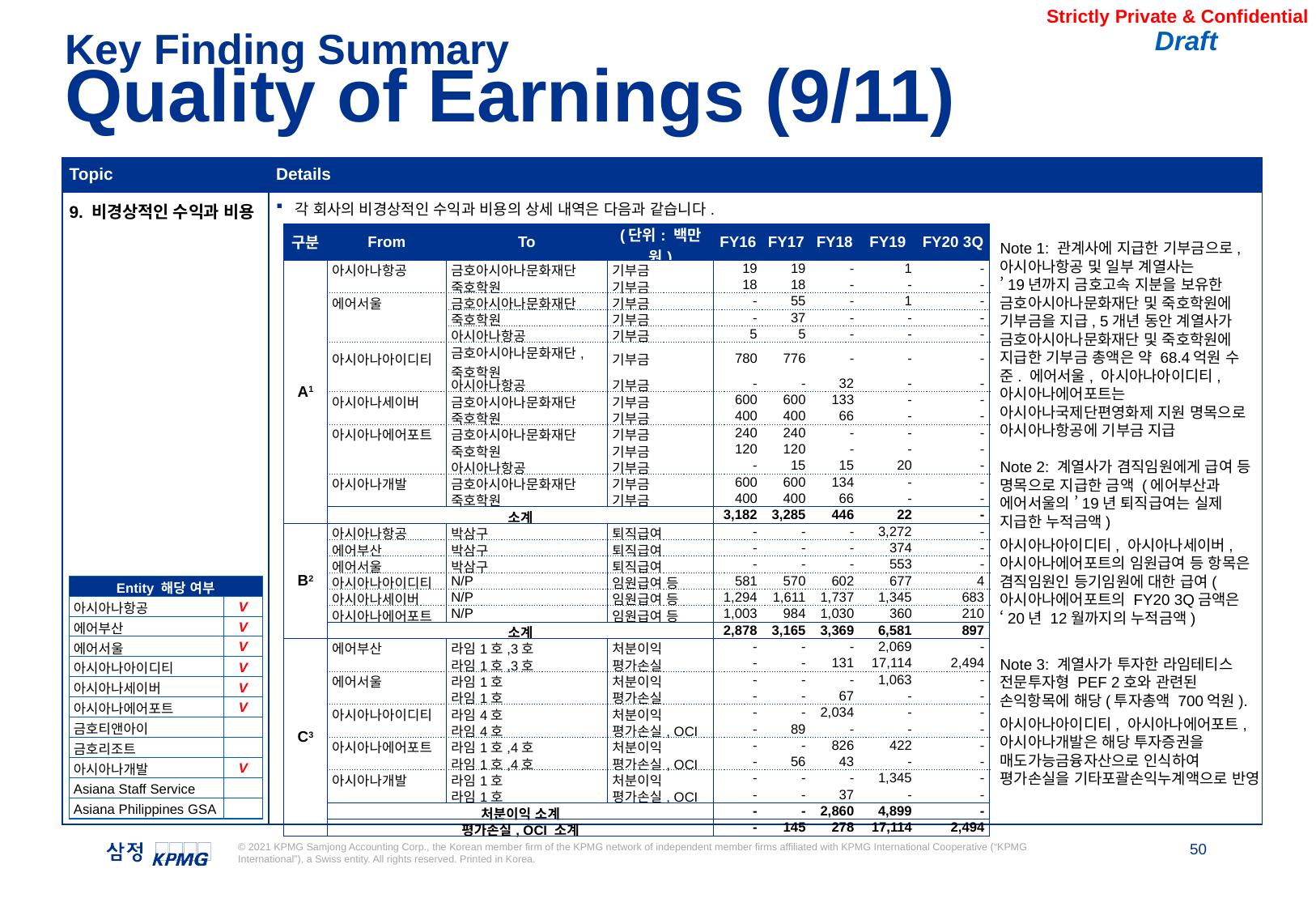

Key Finding Summary
Quality of Earnings (9/11)
| Topic | Details |
| --- | --- |
| 9. 비경상적인 수익과 비용 | 각 회사의 비경상적인 수익과 비용의 상세 내역은 다음과 같습니다. |
| 구분 | From | To | (단위: 백만원) | FY16 | FY17 | FY18 | FY19 | FY20 3Q |
| --- | --- | --- | --- | --- | --- | --- | --- | --- |
| A1 | 아시아나항공 | 금호아시아나문화재단 | 기부금 | 19 | 19 | - | 1 | - |
|  |  | 죽호학원 | 기부금 | 18 | 18 | - | - | - |
|  | 에어서울 | 금호아시아나문화재단 | 기부금 | - | 55 | - | 1 | - |
|  |  | 죽호학원 | 기부금 | - | 37 | - | - | - |
|  |  | 아시아나항공 | 기부금 | 5 | 5 | - | - | - |
|  | 아시아나아이디티 | 금호아시아나문화재단, 죽호학원 | 기부금 | 780 | 776 | - | - | - |
|  |  | 아시아나항공 | 기부금 | - | - | 32 | - | - |
|  | 아시아나세이버 | 금호아시아나문화재단 | 기부금 | 600 | 600 | 133 | - | - |
|  |  | 죽호학원 | 기부금 | 400 | 400 | 66 | - | - |
|  | 아시아나에어포트 | 금호아시아나문화재단 | 기부금 | 240 | 240 | - | - | - |
|  |  | 죽호학원 | 기부금 | 120 | 120 | - | - | - |
|  |  | 아시아나항공 | 기부금 | - | 15 | 15 | 20 | - |
|  | 아시아나개발 | 금호아시아나문화재단 | 기부금 | 600 | 600 | 134 | - | - |
|  |  | 죽호학원 | 기부금 | 400 | 400 | 66 | - | - |
|  | 소계 |  |  | 3,182 | 3,285 | 446 | 22 | - |
| B2 | 아시아나항공 | 박삼구 | 퇴직급여 | - | - | - | 3,272 | - |
|  | 에어부산 | 박삼구 | 퇴직급여 | - | - | - | 374 | - |
|  | 에어서울 | 박삼구 | 퇴직급여 | - | - | - | 553 | - |
|  | 아시아나아이디티 | N/P | 임원급여 등 | 581 | 570 | 602 | 677 | 4 |
|  | 아시아나세이버 | N/P | 임원급여 등 | 1,294 | 1,611 | 1,737 | 1,345 | 683 |
|  | 아시아나에어포트 | N/P | 임원급여 등 | 1,003 | 984 | 1,030 | 360 | 210 |
|  | 소계 |  |  | 2,878 | 3,165 | 3,369 | 6,581 | 897 |
| C3 | 에어부산 | 라임1호,3호 | 처분이익 | - | - | - | 2,069 | - |
|  |  | 라임1호,3호 | 평가손실 | - | - | 131 | 17,114 | 2,494 |
|  | 에어서울 | 라임1호 | 처분이익 | - | - | - | 1,063 | - |
|  |  | 라임1호 | 평가손실 | - | - | 67 | - | - |
|  | 아시아나아이디티 | 라임4호 | 처분이익 | - | - | 2,034 | - | - |
|  |  | 라임4호 | 평가손실, OCI | - | 89 | - | - | - |
|  | 아시아나에어포트 | 라임1호,4호 | 처분이익 | - | - | 826 | 422 | - |
|  |  | 라임1호,4호 | 평가손실, OCI | - | 56 | 43 | - | - |
|  | 아시아나개발 | 라임1호 | 처분이익 | - | - | - | 1,345 | - |
|  |  | 라임1호 | 평가손실, OCI | - | - | 37 | - | - |
|  | 처분이익 소계 |  |  | - | - | 2,860 | 4,899 | - |
|  | 평가손실, OCI 소계 |  |  | - | 145 | 278 | 17,114 | 2,494 |
Note 1: 관계사에 지급한 기부금으로, 아시아나항공 및 일부 계열사는
’19년까지 금호고속 지분을 보유한 금호아시아나문화재단 및 죽호학원에 기부금을 지급, 5개년 동안 계열사가 금호아시아나문화재단 및 죽호학원에 지급한 기부금 총액은 약 68.4억원 수준. 에어서울, 아시아나아이디티, 아시아나에어포트는 아시아나국제단편영화제 지원 명목으로 아시아나항공에 기부금 지급

Note 2: 계열사가 겸직임원에게 급여 등 명목으로 지급한 금액 (에어부산과 에어서울의 ’19년 퇴직급여는 실제 지급한 누적금액)
아시아나아이디티, 아시아나세이버, 아시아나에어포트의 임원급여 등 항목은 겸직임원인 등기임원에 대한 급여(아시아나에어포트의 FY20 3Q금액은 ‘20년 12월까지의 누적금액)

Note 3: 계열사가 투자한 라임테티스 전문투자형 PEF 2호와 관련된 손익항목에 해당(투자총액 700억원).
아시아나아이디티, 아시아나에어포트, 아시아나개발은 해당 투자증권을 매도가능금융자산으로 인식하여 평가손실을 기타포괄손익누계액으로 반영
| Entity 해당 여부 |  |
| --- | --- |
| 아시아나항공 | V |
| 에어부산 | V |
| 에어서울 | V |
| 아시아나아이디티 | V |
| 아시아나세이버 | V |
| 아시아나에어포트 | V |
| 금호티앤아이 |  |
| 금호리조트 |  |
| 아시아나개발 | V |
| Asiana Staff Service |  |
| Asiana Philippines GSA |  |